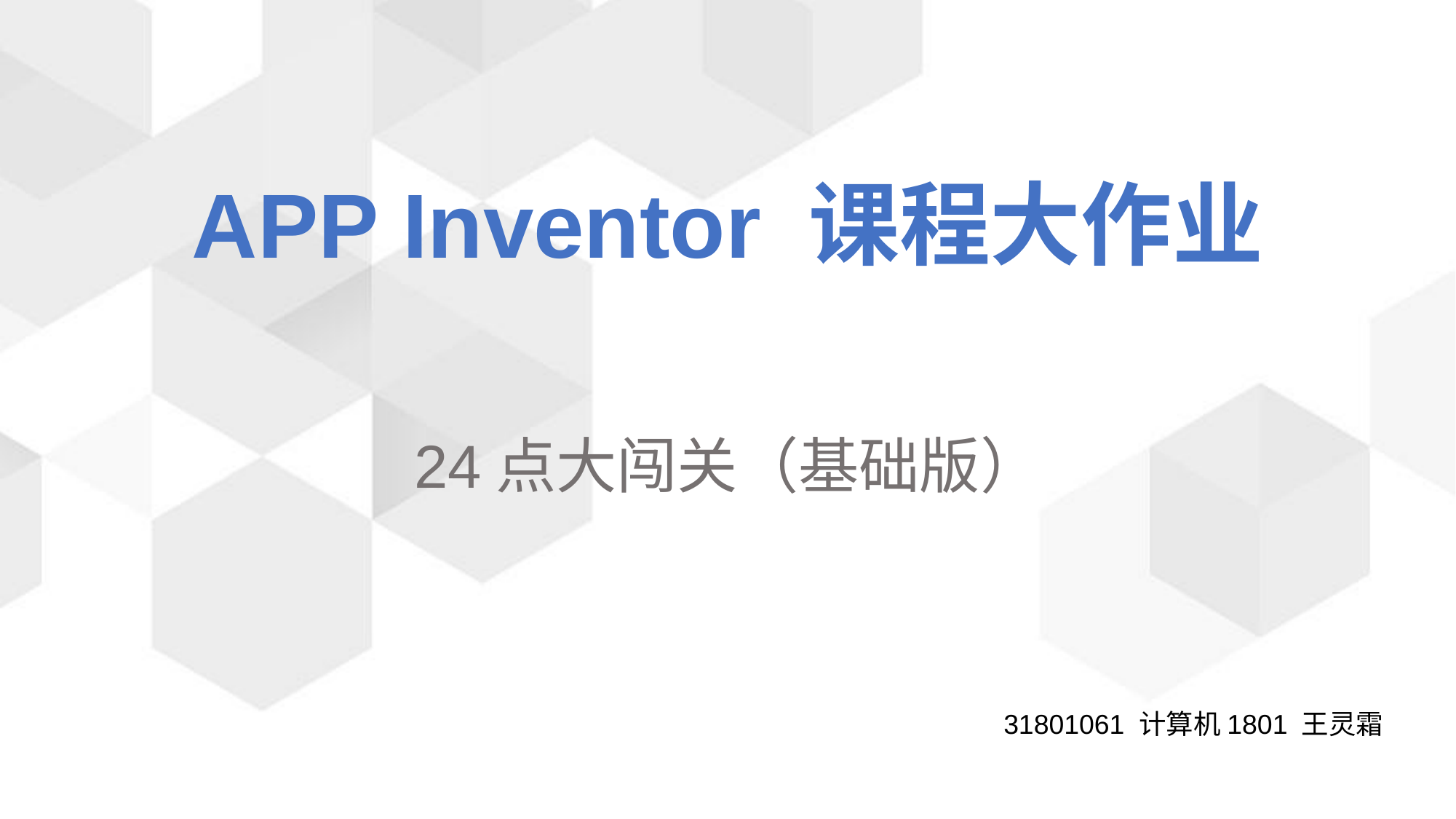

# APP Inventor 课程大作业
24点大闯关（基础版）
31801061 计算机1801 王灵霜